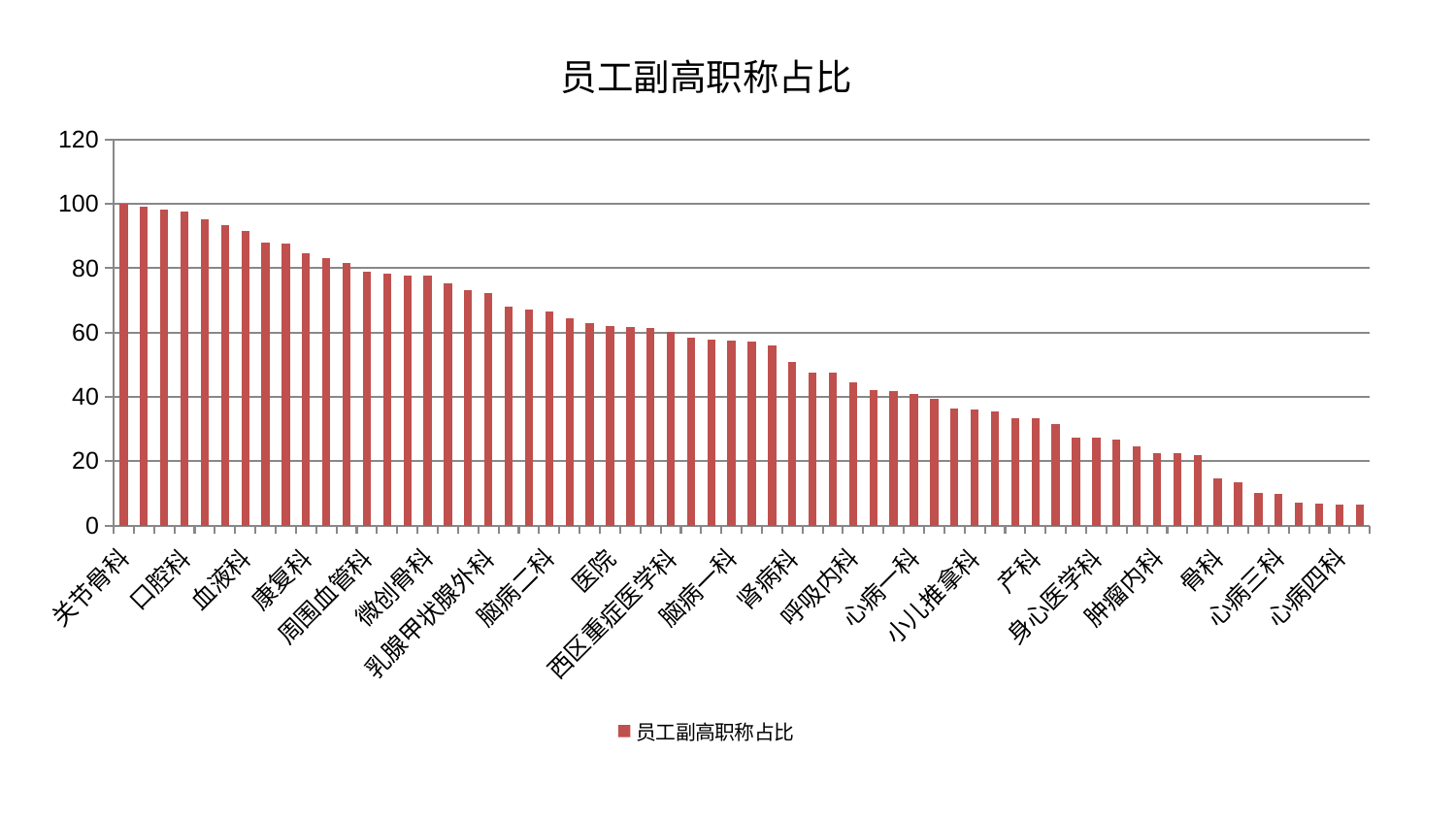

### Chart: 员工副高职称占比

| Category | 员工副高职称占比 |
|---|---|
| 关节骨科 | 99.99999999999999 |
| 运动损伤骨科 | 99.29204582911657 |
| 神经外科 | 98.24371833021019 |
| 口腔科 | 97.75415742456957 |
| 东区重症医学科 | 95.27672017090032 |
| 胸外科 | 93.48059245960205 |
| 血液科 | 91.46235067713366 |
| 创伤骨科 | 88.10366544468621 |
| 治未病中心 | 87.68471357340863 |
| 康复科 | 84.74904806979256 |
| 肾脏内科 | 83.22751013788277 |
| 针灸科 | 81.72773504678862 |
| 周围血管科 | 79.03705646580838 |
| 脊柱骨科 | 78.29833279279423 |
| 皮肤科 | 77.78324692206381 |
| 微创骨科 | 77.74782950430345 |
| 妇二科 | 75.36967568562284 |
| 泌尿外科 | 73.15186975471806 |
| 乳腺甲状腺外科 | 72.37519337996827 |
| 重症医学科 | 68.18892354841196 |
| 显微骨科 | 67.05514301551615 |
| 脑病二科 | 66.54234805129168 |
| 脾胃病科 | 64.54493983432334 |
| 美容皮肤科 | 62.807036719846906 |
| 医院 | 61.98386898403788 |
| 神经内科 | 61.843552687323715 |
| 消化内科 | 61.31096470390065 |
| 西区重症医学科 | 60.1211077507472 |
| 中医经典科 | 58.54592234396912 |
| 肝病科 | 57.669309123135804 |
| 脑病一科 | 57.38785290642866 |
| 肝胆外科 | 57.15839407452715 |
| 脑病三科 | 55.87795440081993 |
| 肾病科 | 50.763763221038865 |
| 小儿骨科 | 47.55331548662327 |
| 妇科妇二科合并 | 47.480837413550695 |
| 呼吸内科 | 44.58104996582447 |
| 儿科 | 42.02004436340508 |
| 妇科 | 41.90463406452462 |
| 心病一科 | 40.77374149459178 |
| 男科 | 39.37857450616044 |
| 风湿病科 | 36.477858683259576 |
| 小儿推拿科 | 36.180949132418505 |
| 心血管内科 | 35.417282764243204 |
| 推拿科 | 33.488513396550985 |
| 产科 | 33.36077118130024 |
| 心病二科 | 31.666479999469665 |
| 普通外科 | 27.41995903612681 |
| 身心医学科 | 27.167365574154946 |
| 老年医学科 | 26.639547770938055 |
| 肛肠科 | 24.609415903959082 |
| 肿瘤内科 | 22.517399111961634 |
| 眼科 | 22.440461290473234 |
| 脾胃科消化科合并 | 21.76238932649257 |
| 骨科 | 14.772007940023236 |
| 耳鼻喉科 | 13.436226767910298 |
| 中医外治中心 | 10.260601212196397 |
| 心病三科 | 9.831642275977554 |
| 东区肾病科 | 7.198948440854848 |
| 综合内科 | 6.903525475789609 |
| 心病四科 | 6.577603441757793 |
| 内分泌科 | 6.562313015340529 |
233